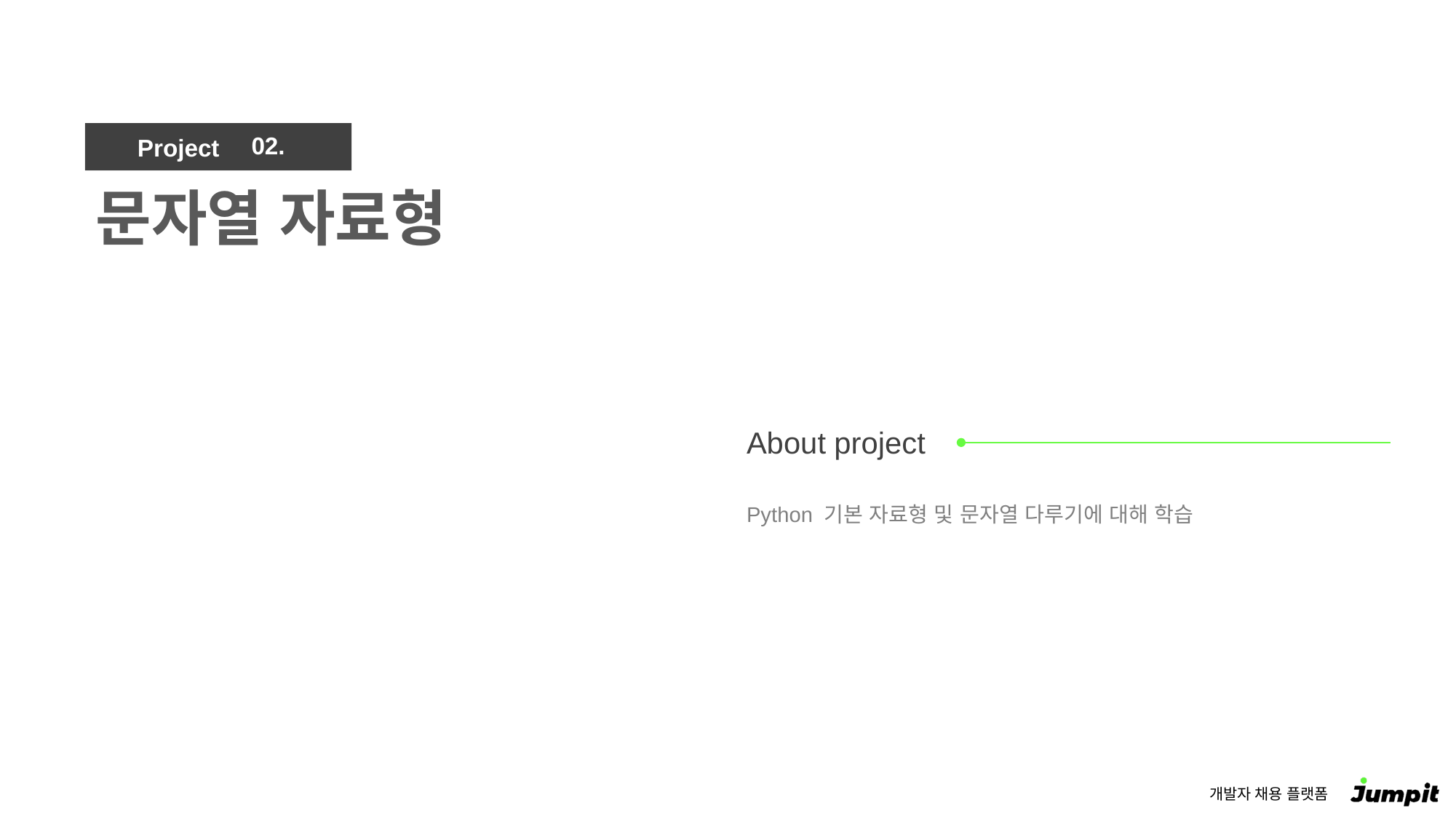

02.
문자열 자료형
Python 기본 자료형 및 문자열 다루기에 대해 학습